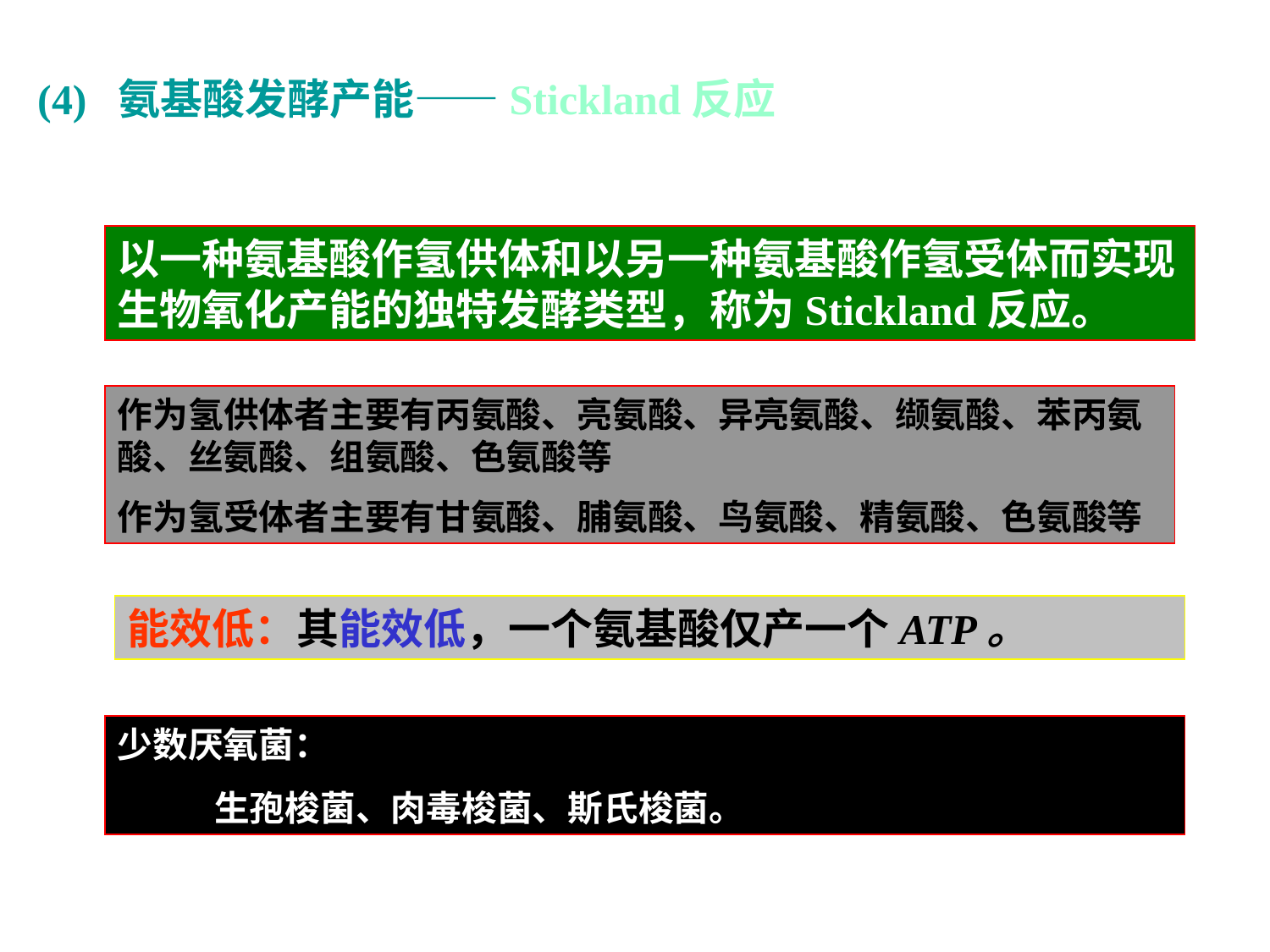

(4)  氨基酸发酵产能——Stickland反应
以一种氨基酸作氢供体和以另一种氨基酸作氢受体而实现生物氧化产能的独特发酵类型，称为Stickland反应。
作为氢供体者主要有丙氨酸、亮氨酸、异亮氨酸、缬氨酸、苯丙氨酸、丝氨酸、组氨酸、色氨酸等
作为氢受体者主要有甘氨酸、脯氨酸、鸟氨酸、精氨酸、色氨酸等
能效低：其能效低，一个氨基酸仅产一个ATP。
少数厌氧菌：
           生孢梭菌、肉毒梭菌、斯氏梭菌。